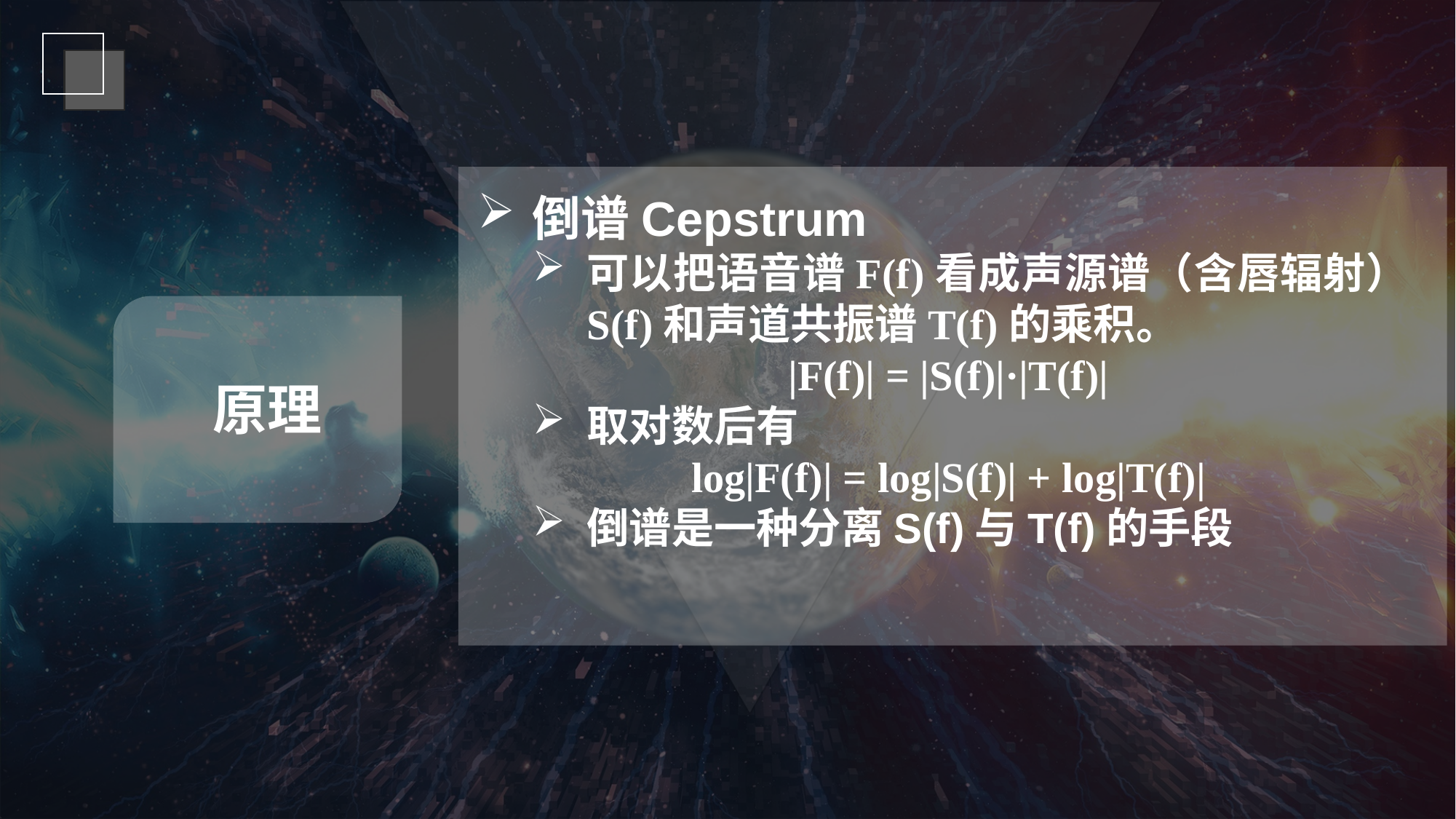

倒谱Cepstrum
可以把语音谱F(f)看成声源谱（含唇辐射）S(f)和声道共振谱T(f)的乘积。
|F(f)| = |S(f)|·|T(f)|
取对数后有
log|F(f)| = log|S(f)| + log|T(f)|
倒谱是一种分离S(f)与T(f)的手段

原理